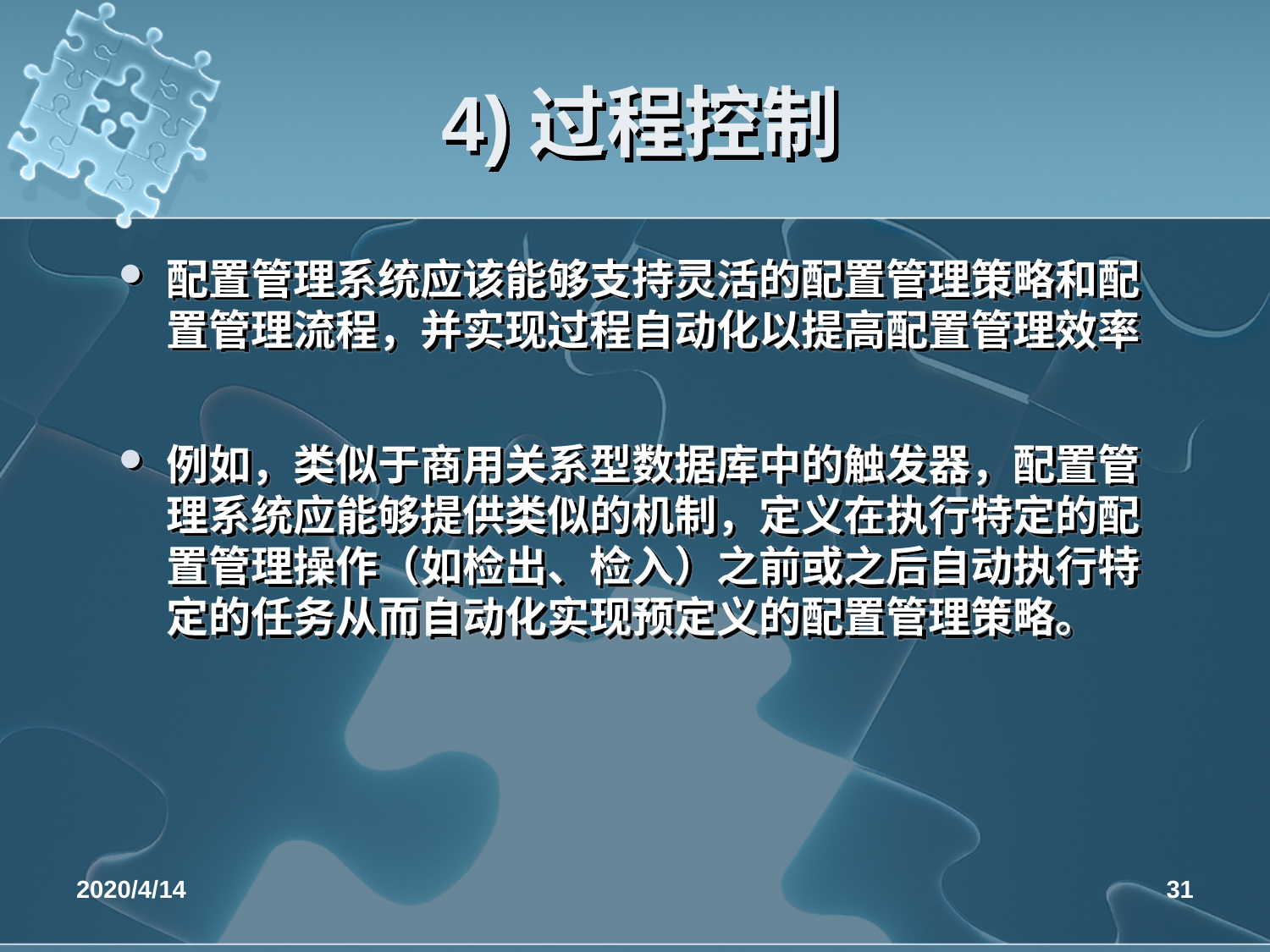

# 4)过程控制
配置管理系统应该能够支持灵活的配置管理策略和配置管理流程，并实现过程自动化以提高配置管理效率

例如，类似于商用关系型数据库中的触发器，配置管理系统应能够提供类似的机制，定义在执行特定的配置管理操作（如检出、检入）之前或之后自动执行特定的任务从而自动化实现预定义的配置管理策略。
2020/4/14
31